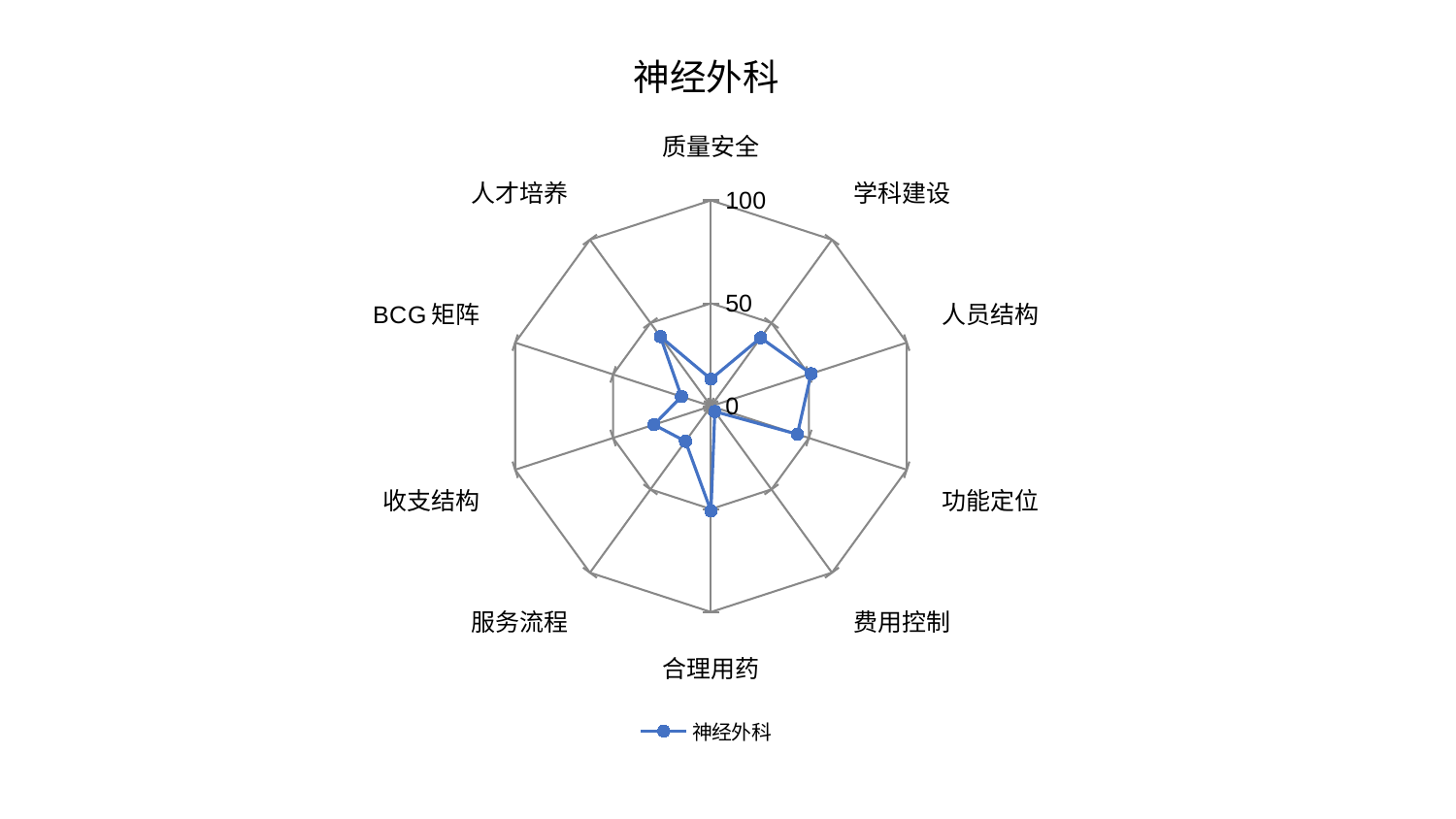

### Chart: 神经外科

| Category | 神经外科 |
|---|---|
| 质量安全 | 13.156313618453243 |
| 学科建设 | 41.096300390462694 |
| 人员结构 | 51.136138643786914 |
| 功能定位 | 44.14548955445657 |
| 费用控制 | 3.214043111083136 |
| 合理用药 | 50.94964869969928 |
| 服务流程 | 21.09525232673674 |
| 收支结构 | 29.131459192332674 |
| BCG矩阵 | 15.10363002862108 |
| 人才培养 | 41.806571556730105 |
118